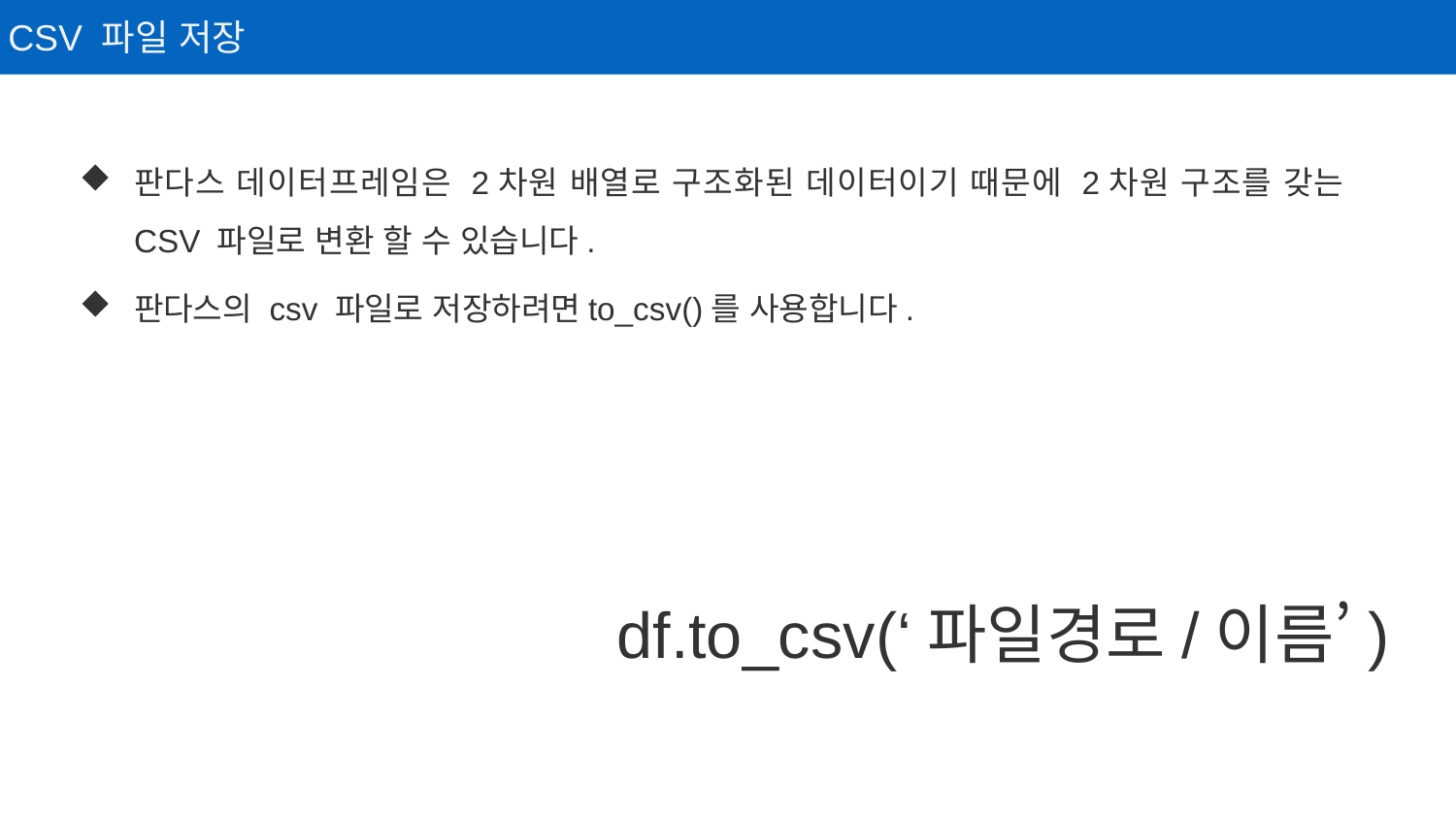

CSV 파일 저장

판다스 데이터프레임은 2차원 배열로 구조화된 데이터이기 때문에 2차원 구조를 갖는 CSV 파일로 변환 할 수 있습니다.
판다스의 csv 파일로 저장하려면to_csv()를 사용합니다.
df.to_csv(‘파일경로/이름’)